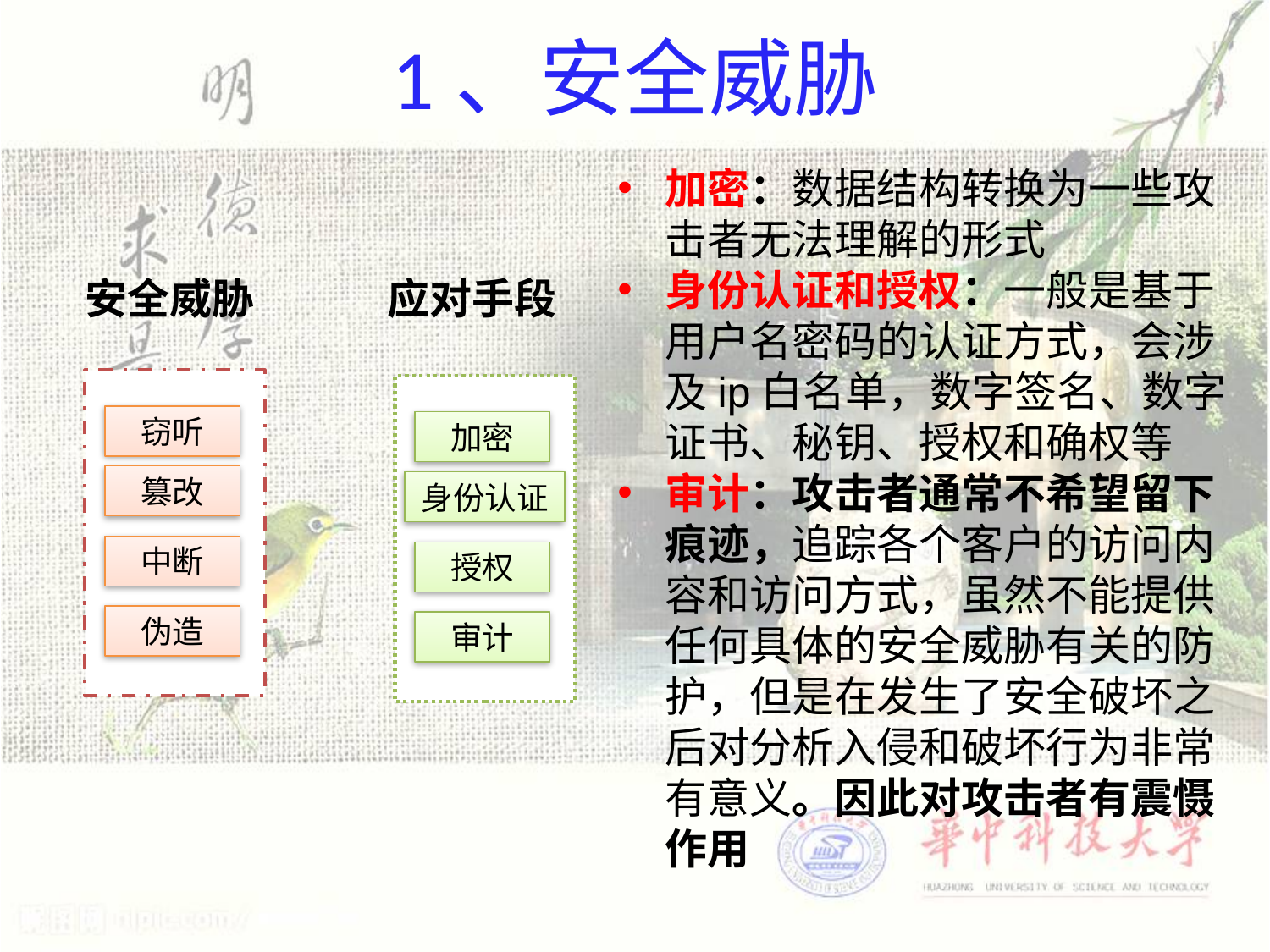

# 1、安全威胁
加密：数据结构转换为一些攻击者无法理解的形式
身份认证和授权：一般是基于用户名密码的认证方式，会涉及ip白名单，数字签名、数字证书、秘钥、授权和确权等
审计：攻击者通常不希望留下痕迹，追踪各个客户的访问内容和访问方式，虽然不能提供任何具体的安全威胁有关的防护，但是在发生了安全破坏之后对分析入侵和破坏行为非常有意义。因此对攻击者有震慑作用
安全威胁
应对手段

窃听
加密
篡改
身份认证
中断
授权
伪造
审计